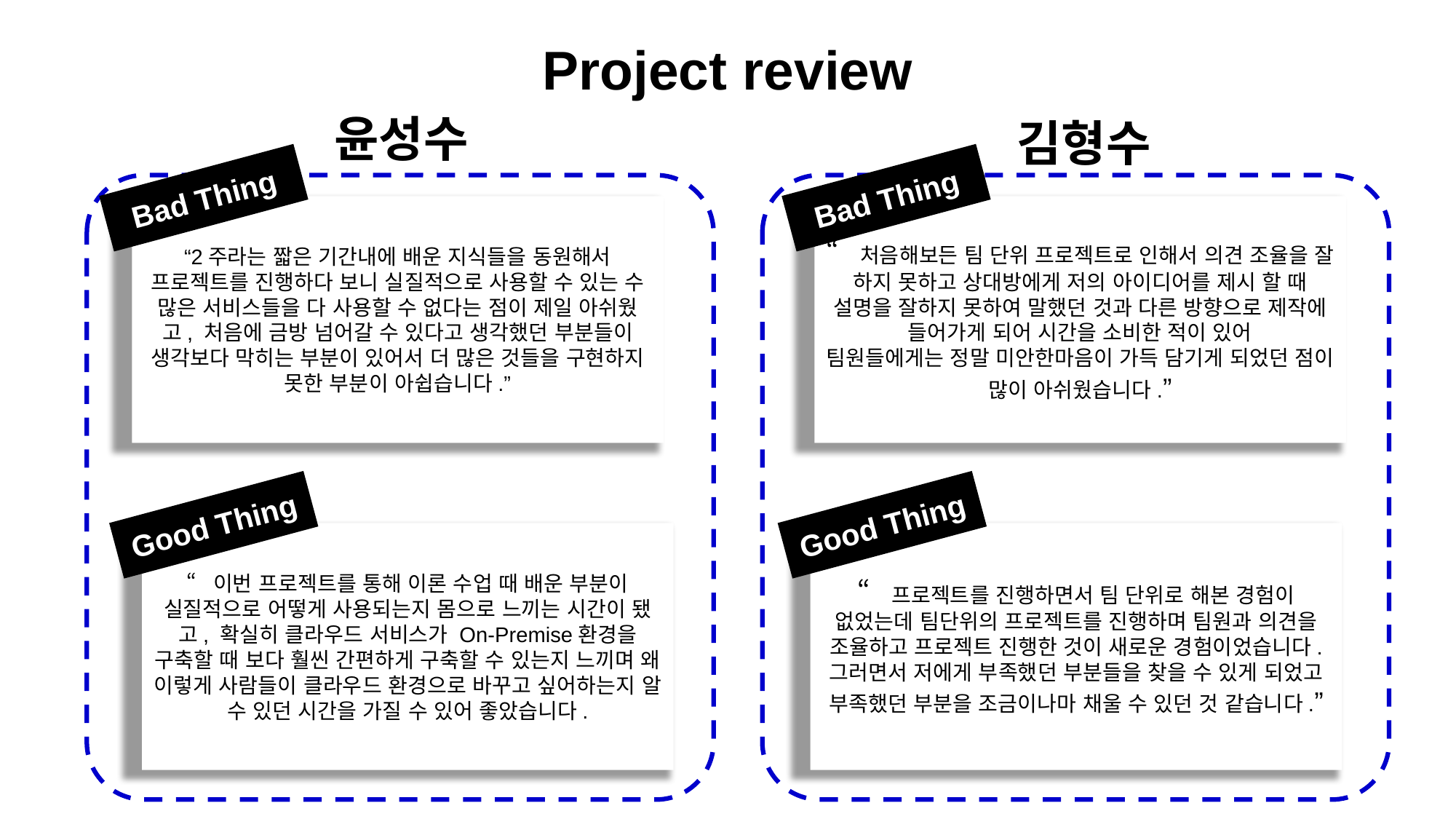

Project review
윤성수
김형수
Bad Thing
“2주라는 짧은 기간내에 배운 지식들을 동원해서 프로젝트를 진행하다 보니 실질적으로 사용할 수 있는 수 많은 서비스들을 다 사용할 수 없다는 점이 제일 아쉬웠고, 처음에 금방 넘어갈 수 있다고 생각했던 부분들이 생각보다 막히는 부분이 있어서 더 많은 것들을 구현하지 못한 부분이 아쉽습니다.”
Bad Thing
“처음해보든 팀 단위 프로젝트로 인해서 의견 조율을 잘 하지 못하고 상대방에게 저의 아이디어를 제시 할 때 설명을 잘하지 못하여 말했던 것과 다른 방향으로 제작에 들어가게 되어 시간을 소비한 적이 있어
팀원들에게는 정말 미안한마음이 가득 담기게 되었던 점이 많이 아쉬웠습니다.”

Good Thing
“이번 프로젝트를 통해 이론 수업 때 배운 부분이 실질적으로 어떻게 사용되는지 몸으로 느끼는 시간이 됐고, 확실히 클라우드 서비스가 On-Premise환경을 구축할 때 보다 훨씬 간편하게 구축할 수 있는지 느끼며 왜 이렇게 사람들이 클라우드 환경으로 바꾸고 싶어하는지 알 수 있던 시간을 가질 수 있어 좋았습니다.
Good Thing
“프로젝트를 진행하면서 팀 단위로 해본 경험이 없었는데 팀단위의 프로젝트를 진행하며 팀원과 의견을 조율하고 프로젝트 진행한 것이 새로운 경험이었습니다. 그러면서 저에게 부족했던 부분들을 찾을 수 있게 되었고 부족했던 부분을 조금이나마 채울 수 있던 것 같습니다.”